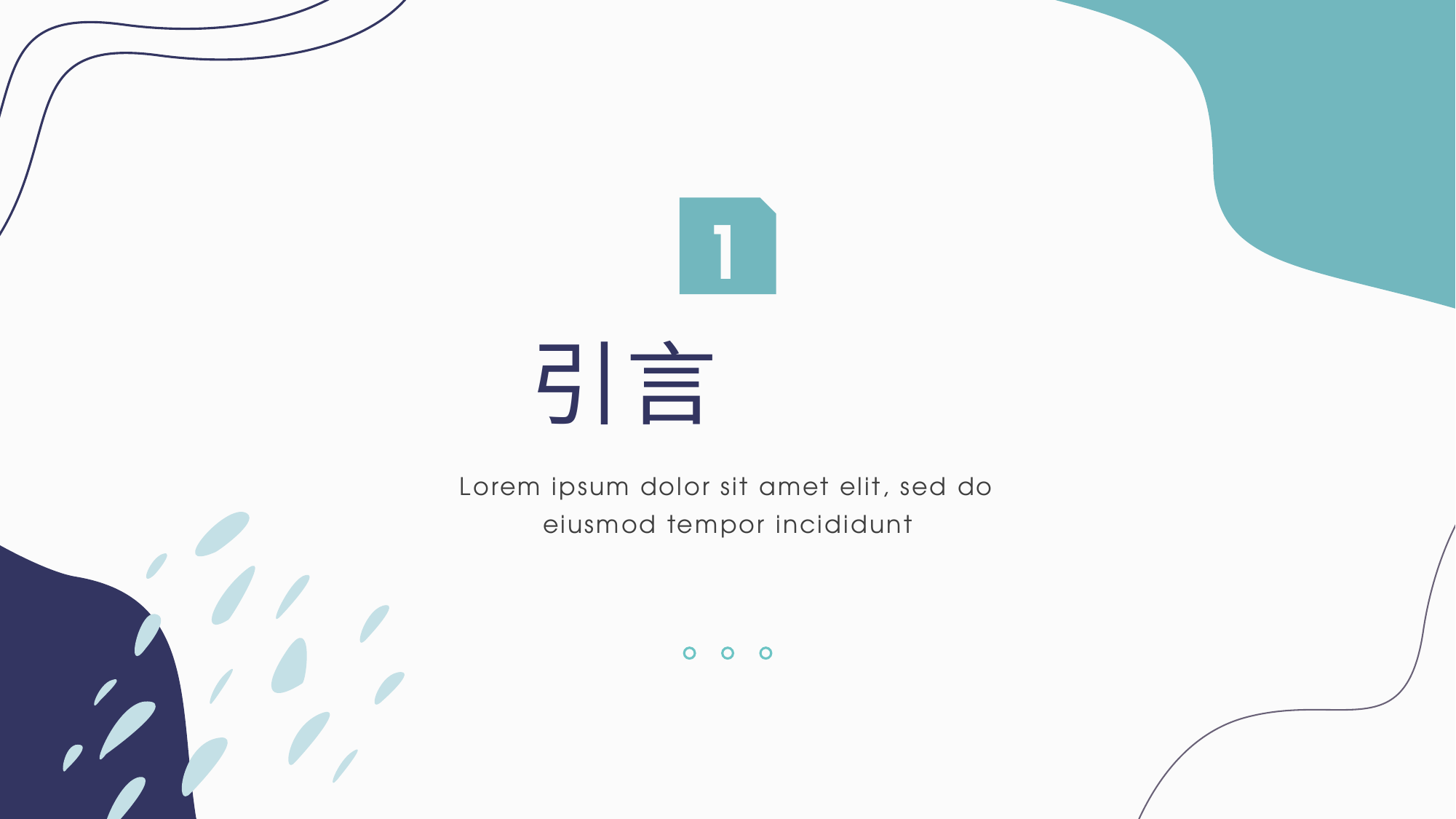

1
引言
Lorem ipsum dolor sit amet elit, sed do eiusmod tempor incididunt